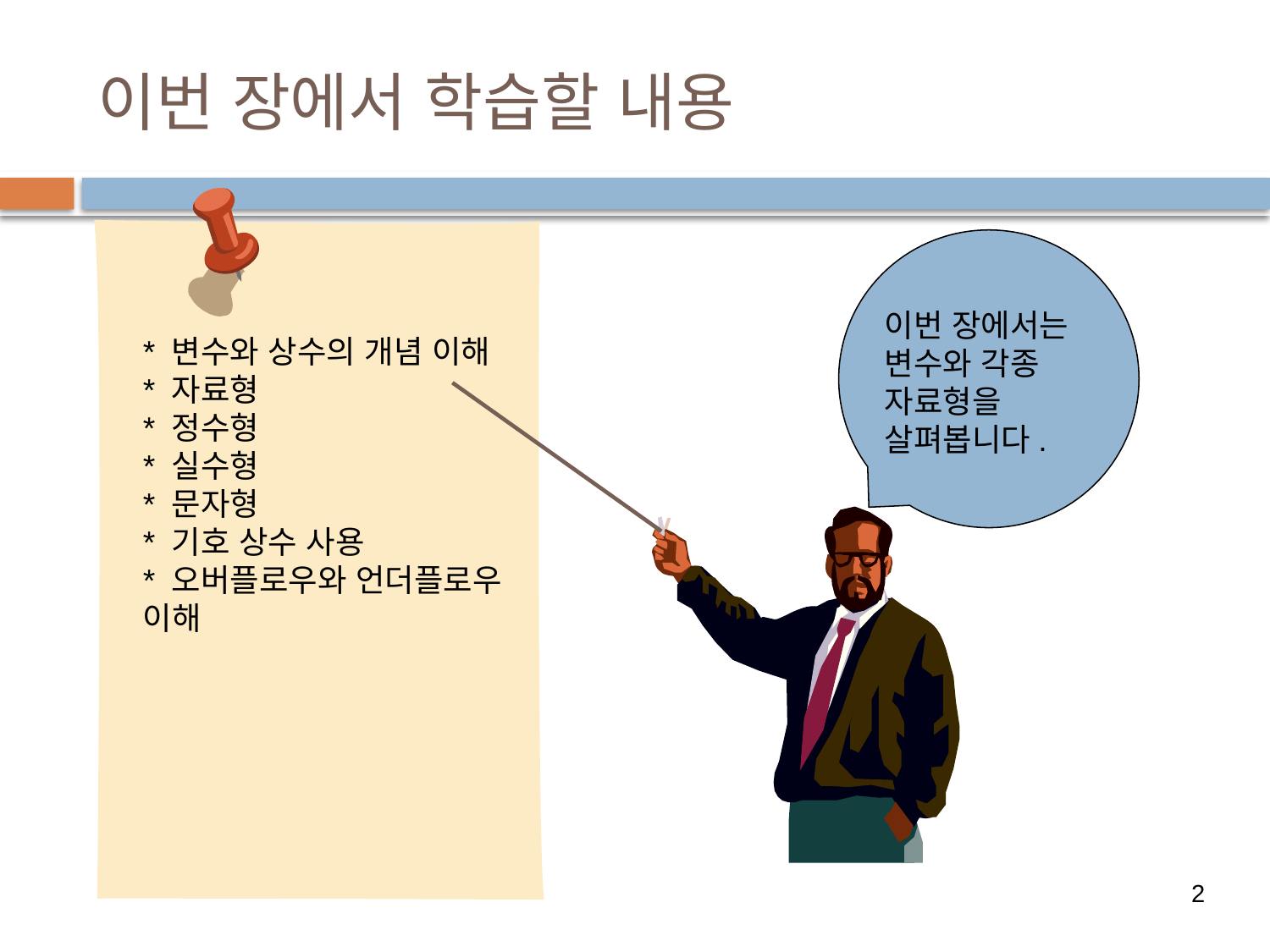

# 이번 장에서 학습할 내용

이번 장에서는 변수와 각종 자료형을 살펴봅니다.
* 변수와 상수의 개념 이해
* 자료형
* 정수형
* 실수형
* 문자형
* 기호 상수 사용
* 오버플로우와 언더플로우 이해

2